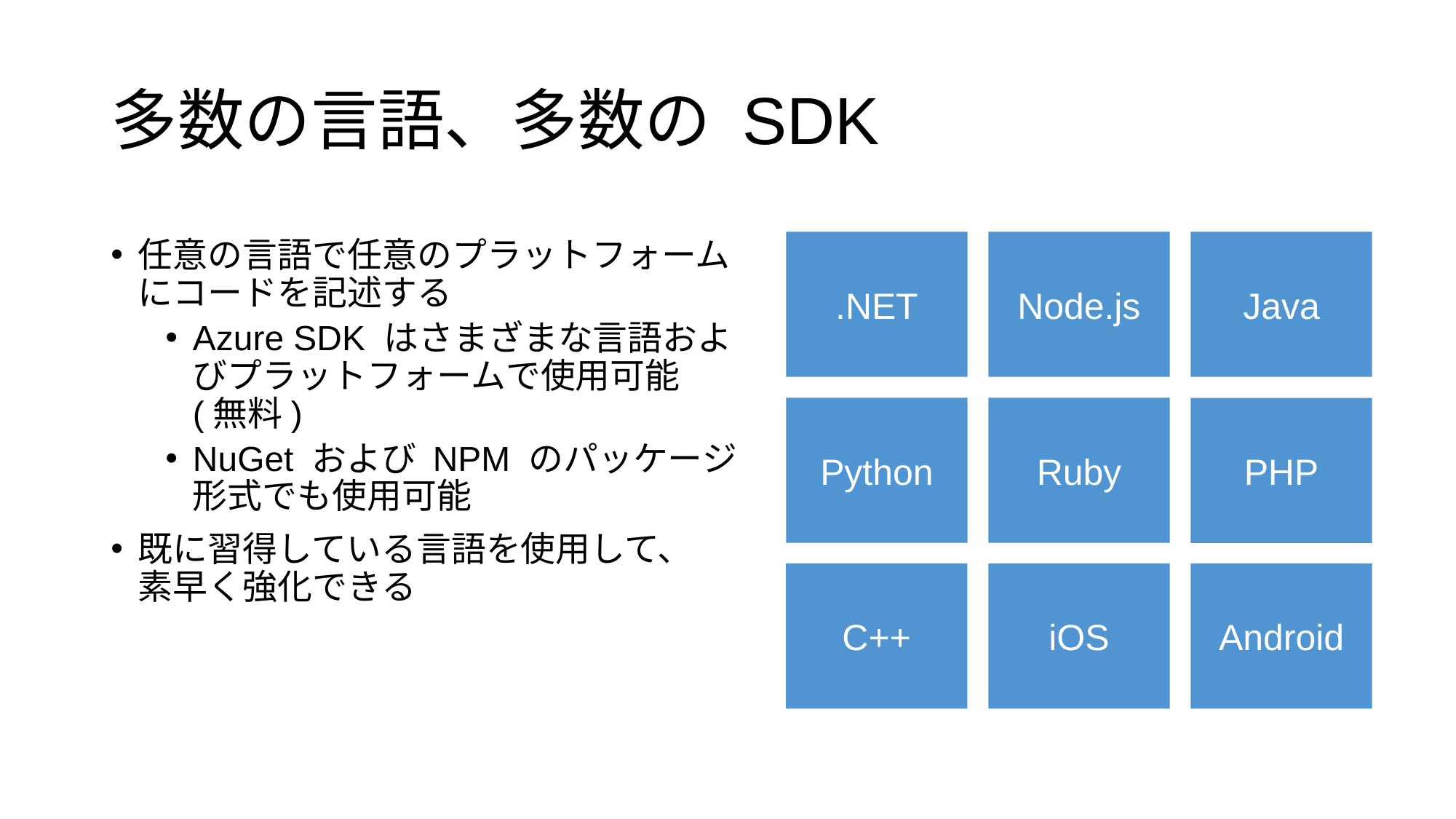

# 多数の言語、多数の SDK
任意の言語で任意のプラットフォームにコードを記述する
Azure SDK はさまざまな言語およびプラットフォームで使用可能
(無料)
NuGet および NPM のパッケージ形式でも使用可能
既に習得している言語を使用して、
素早く強化できる
.NET
Node.js
Java
Python
Ruby
PHP
C++
iOS
Android